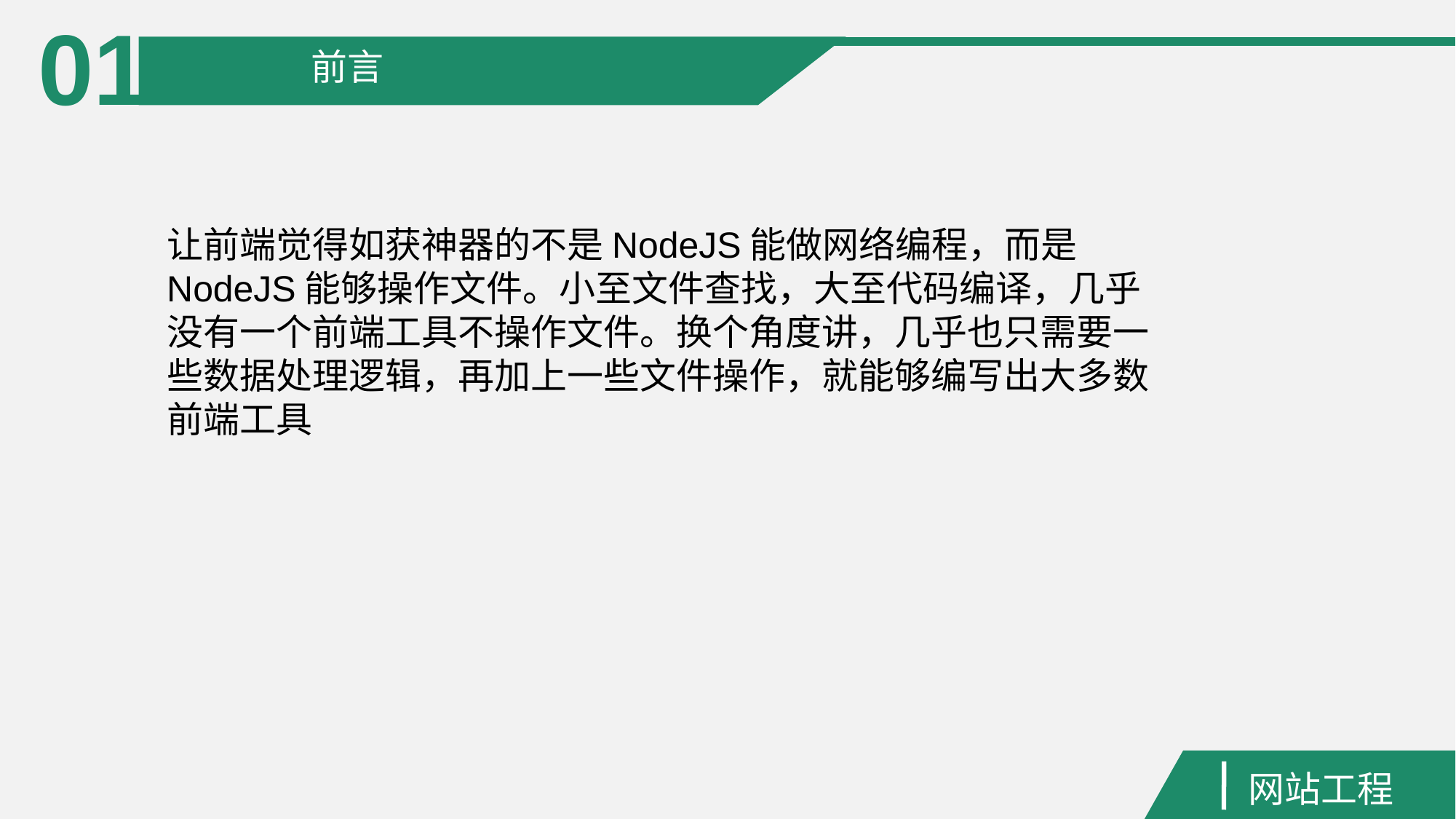

01
前言
让前端觉得如获神器的不是NodeJS能做网络编程，而是NodeJS能够操作文件。小至文件查找，大至代码编译，几乎没有一个前端工具不操作文件。换个角度讲，几乎也只需要一些数据处理逻辑，再加上一些文件操作，就能够编写出大多数前端工具